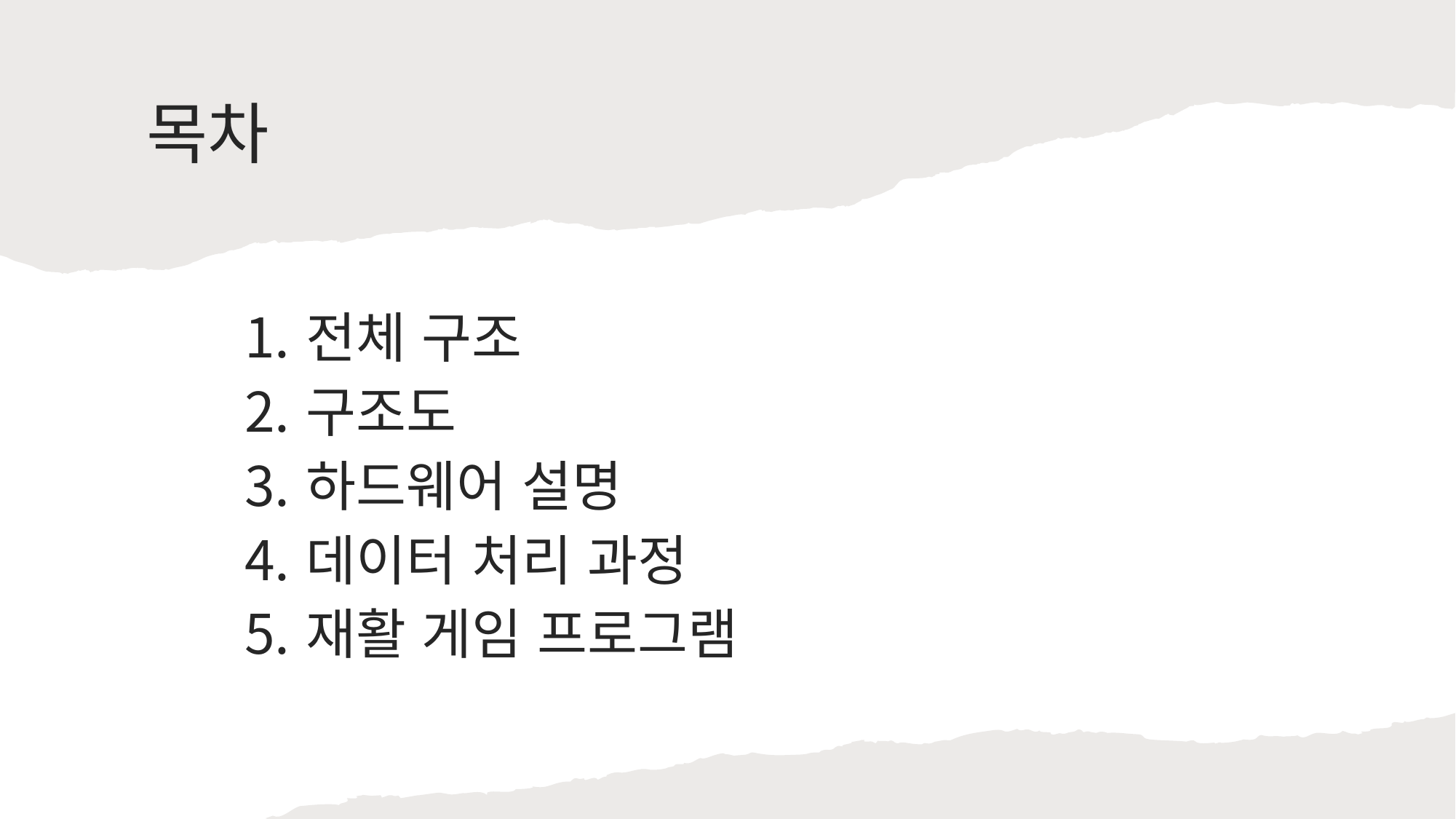

# 목차
전체 구조
구조도
하드웨어 설명
데이터 처리 과정
재활 게임 프로그램